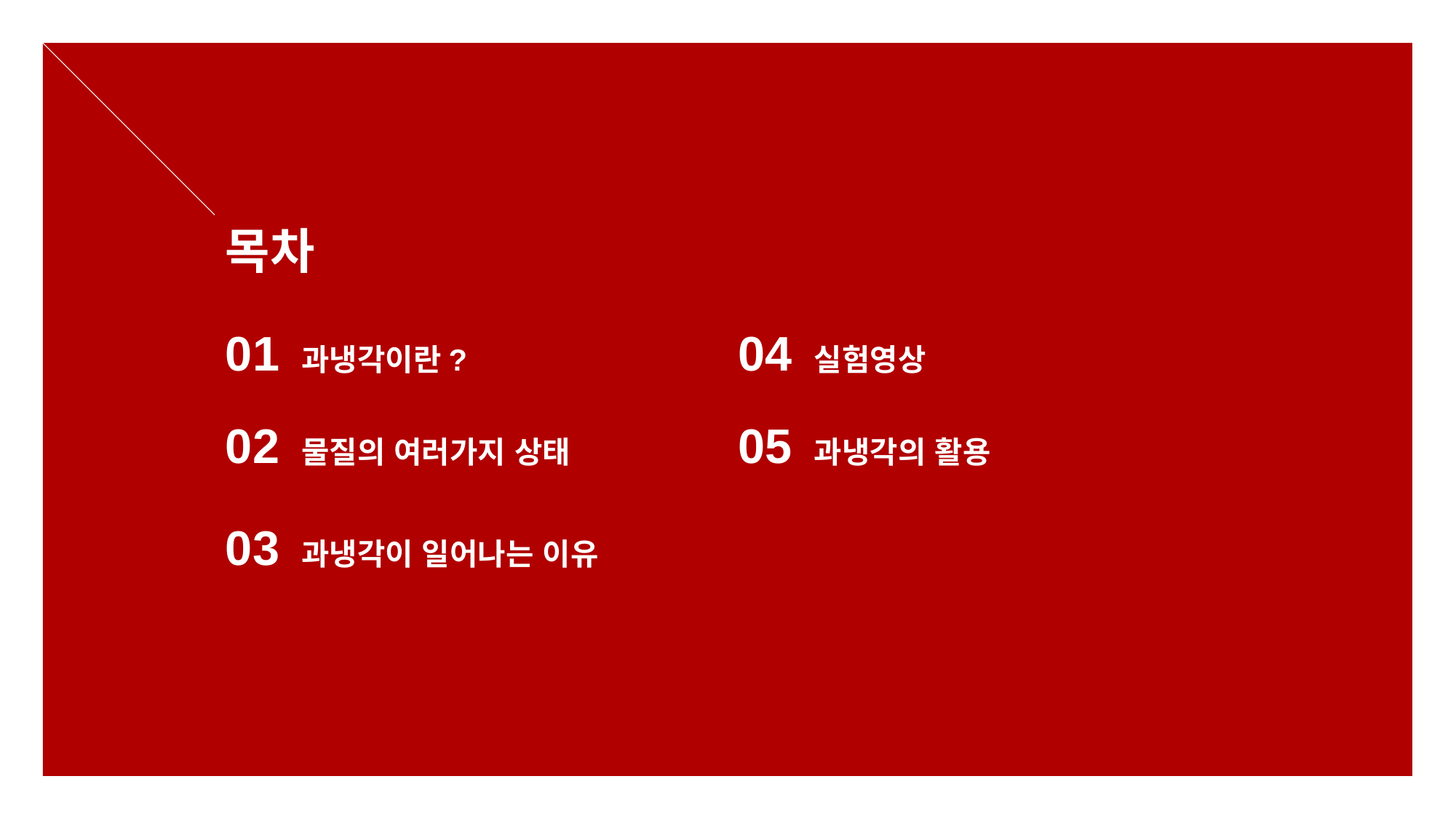

목차
01 과냉각이란?
04 실험영상
05 과냉각의 활용
02 물질의 여러가지 상태
03 과냉각이 일어나는 이유